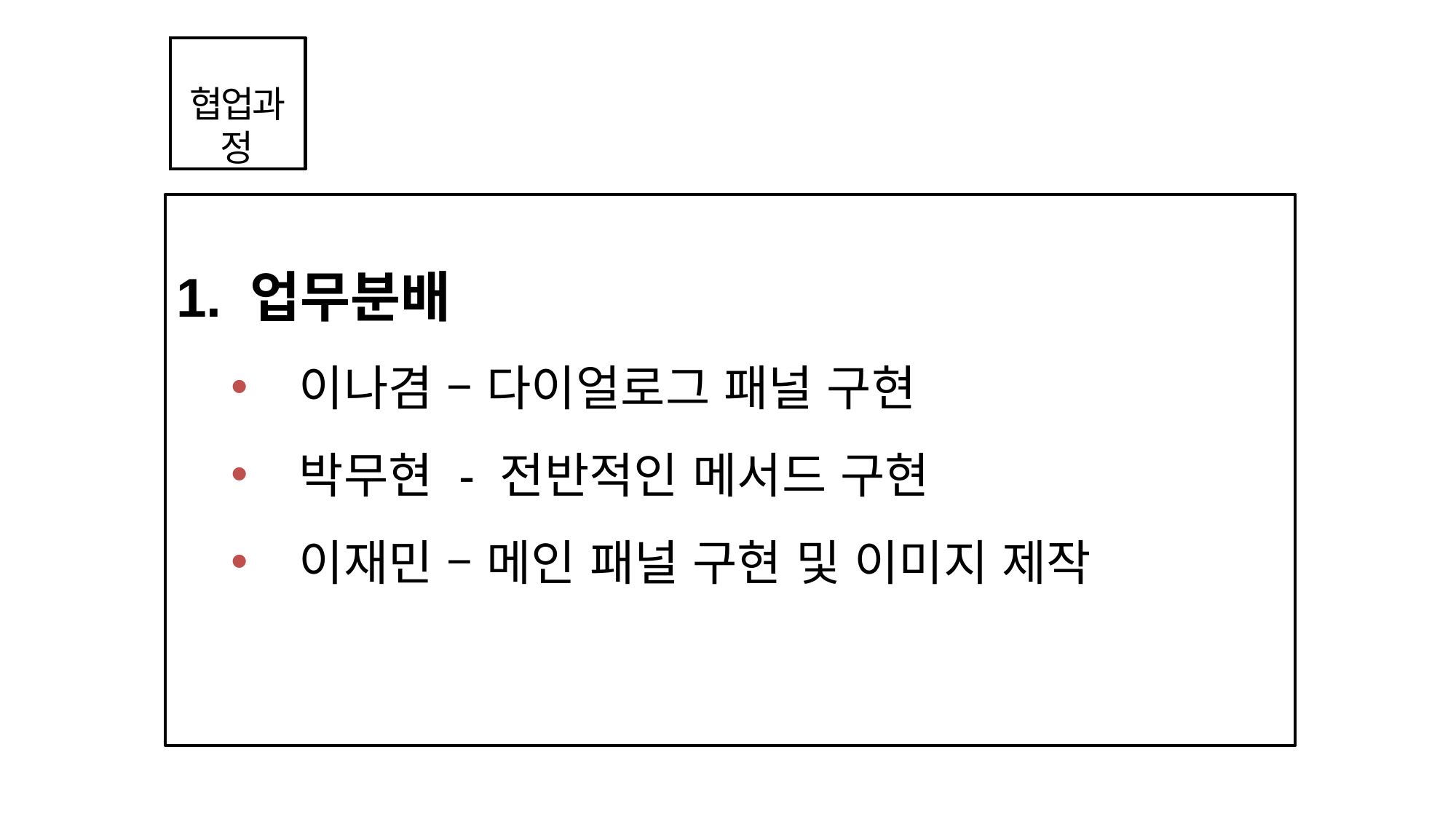

협업과정
1. 업무분배
이나겸 – 다이얼로그 패널 구현
박무현 - 전반적인 메서드 구현
이재민 – 메인 패널 구현 및 이미지 제작